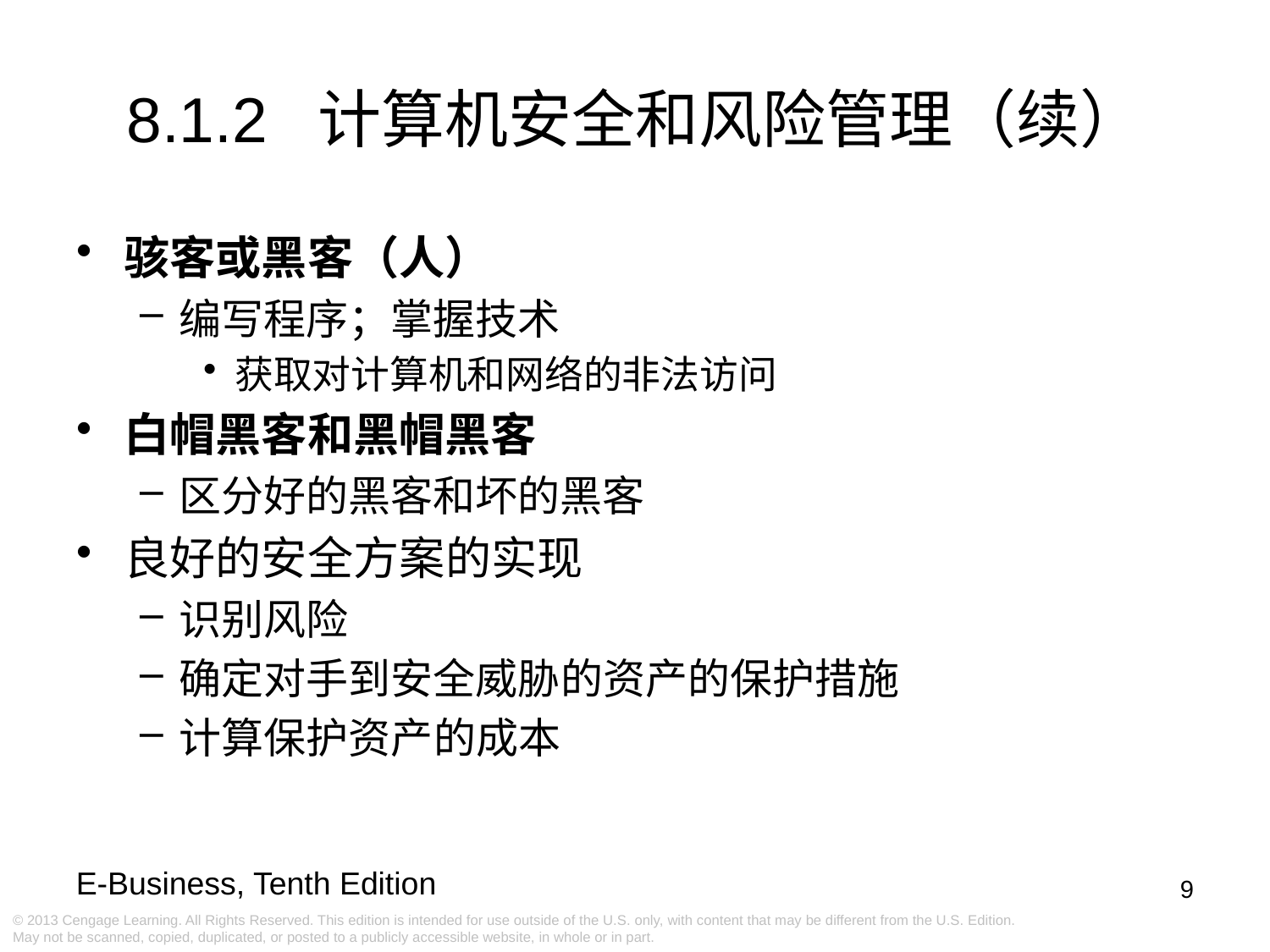

8.1.2  计算机安全和风险管理（续）
骇客或黑客（人）
编写程序；掌握技术
获取对计算机和网络的非法访问
白帽黑客和黑帽黑客
区分好的黑客和坏的黑客
良好的安全方案的实现
识别风险
确定对手到安全威胁的资产的保护措施
计算保护资产的成本
9